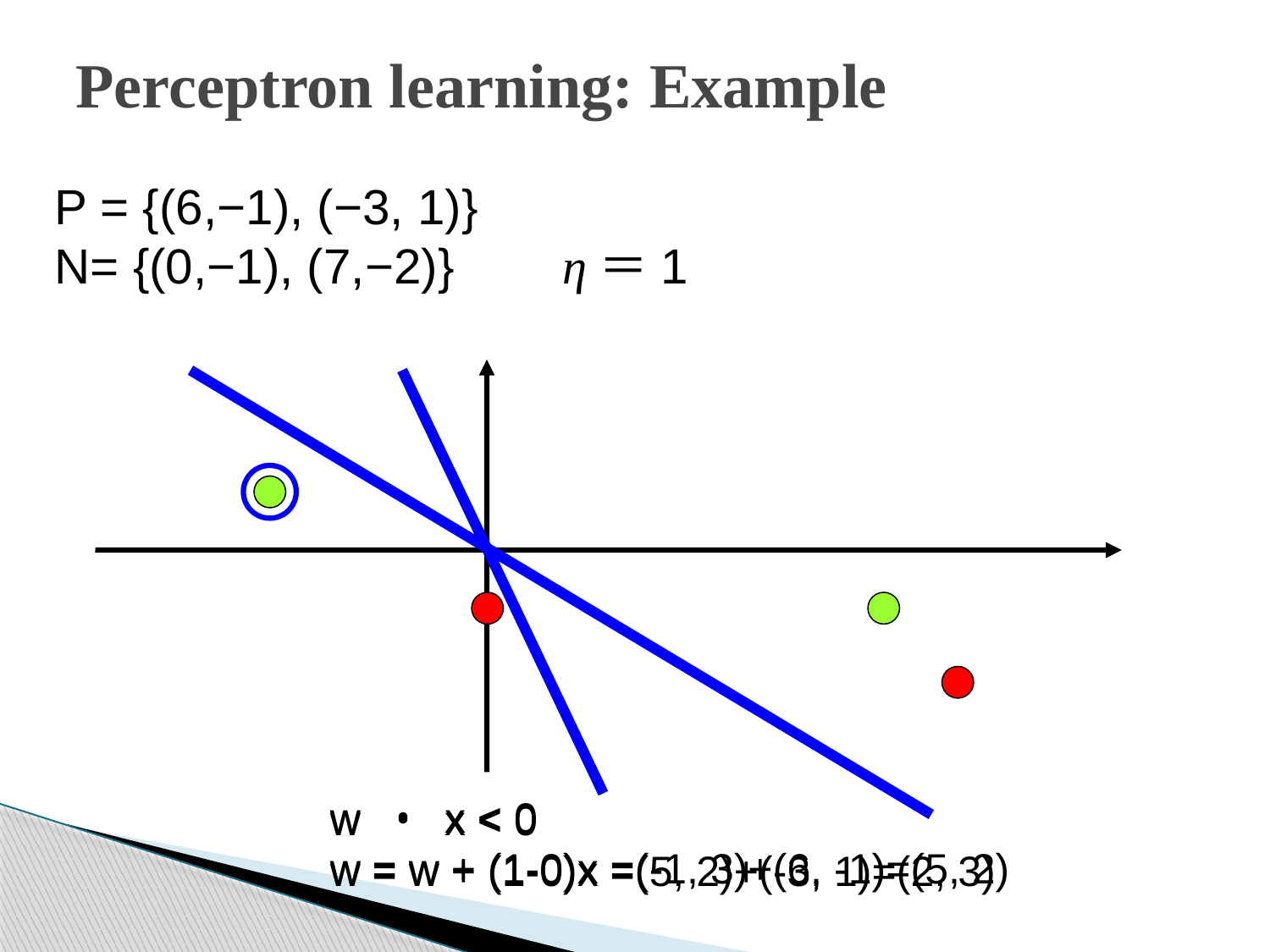

# Perceptron learning: Example
P = {(6,−1), (−3, 1)}
N= {(0,−1), (7,−2)}	η＝1

w ・ x < 0
w = w + (1-0)x =(-1, 3)+(6, -1)=(5, 2)
w ・ x < 0
w = w + (1-0)x =(5, 2)+(-3, 1)=(2, 3)